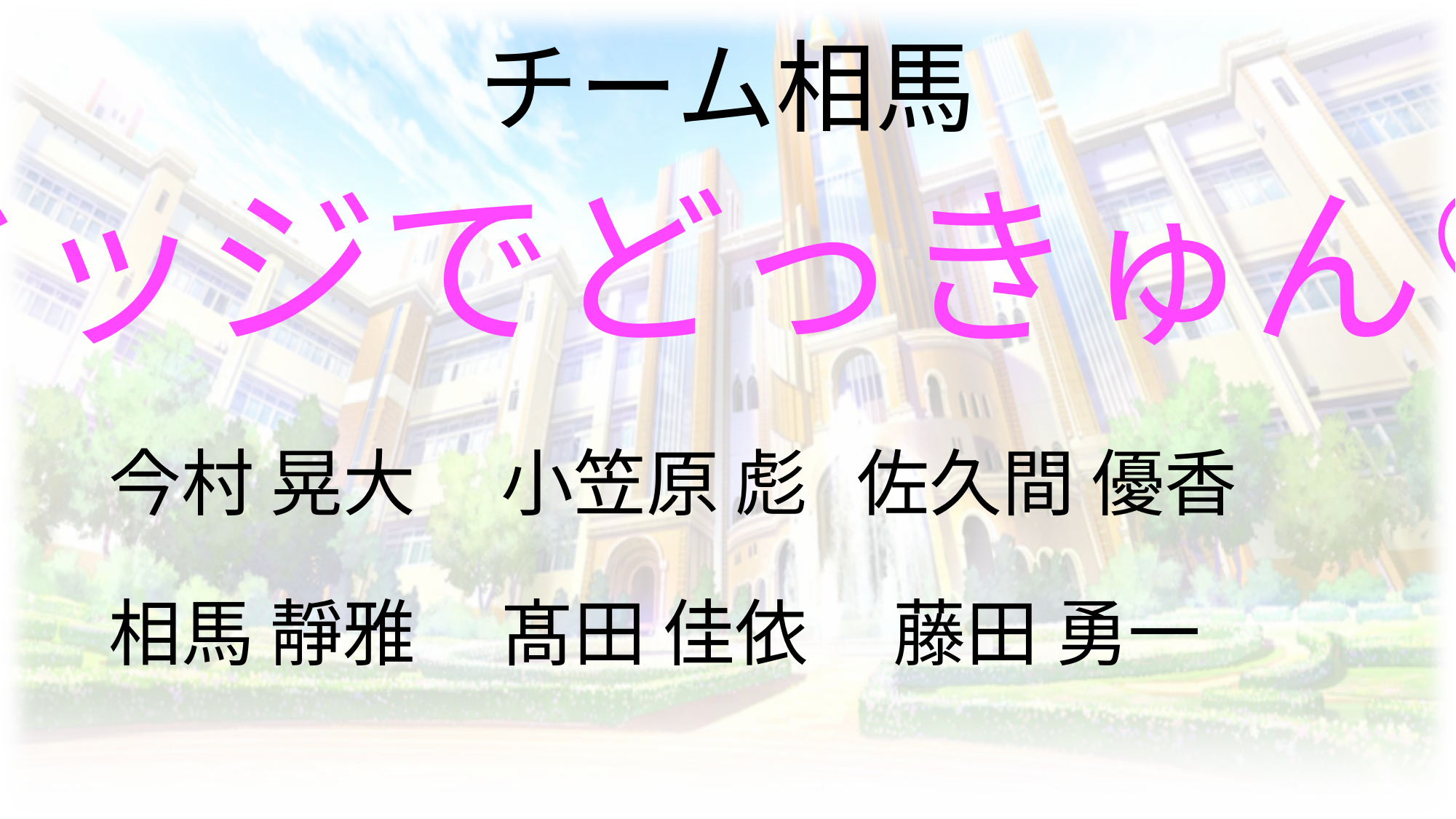

チーム相馬
ドッジでどっきゅん♡
今村 晃大
小笠原 彪
佐久間 優香
相馬 靜雅
藤田 勇一
髙田 佳依